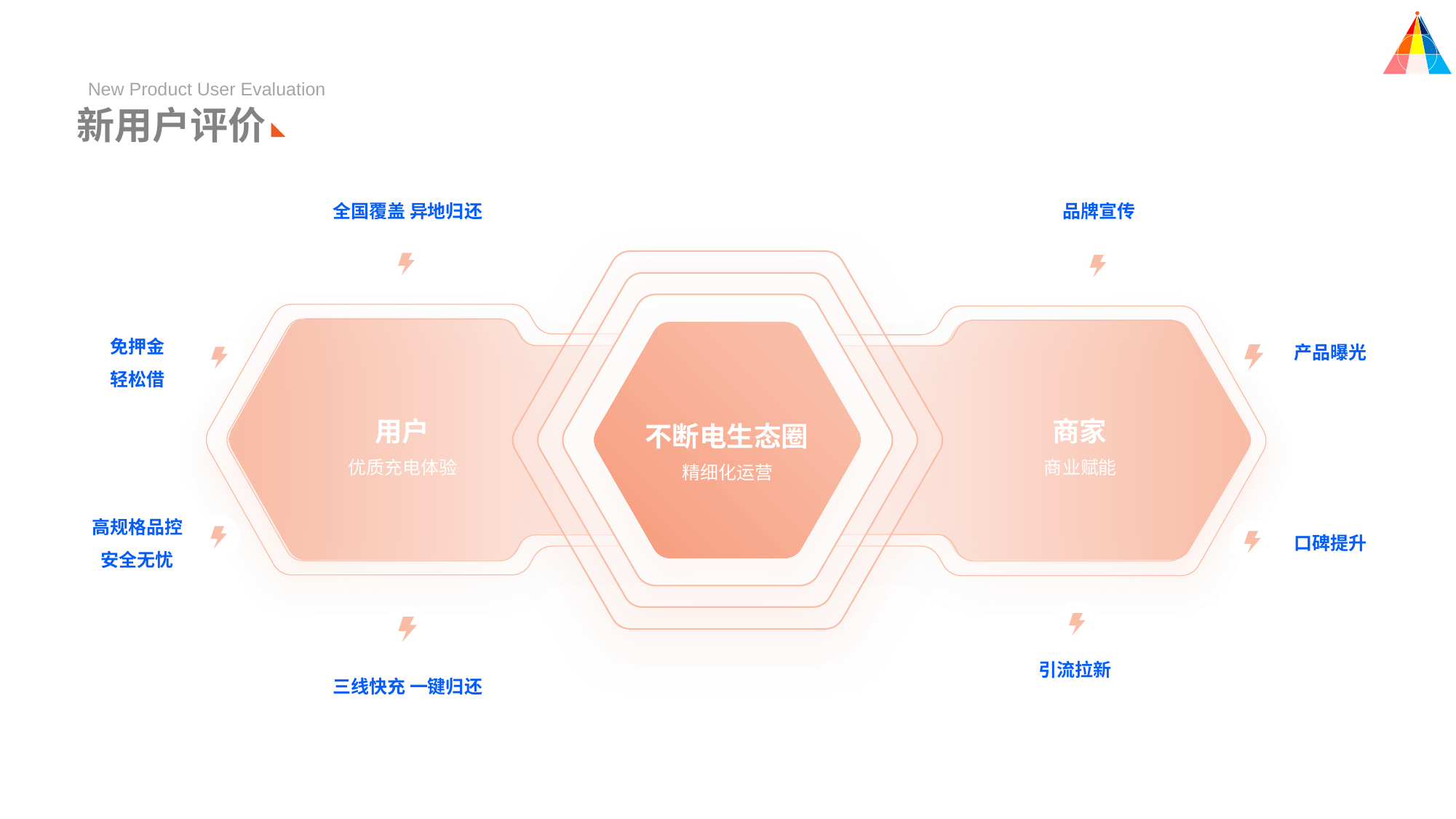

New Product User Evaluation
新用户评价

品牌宣传
全国覆盖 异地归还

免押金
轻松借

产品曝光

用户
商家
不断电生态圈
优质充电体验
商业赋能
精细化运营
高规格品控
安全无忧

口碑提升

引流拉新
三线快充 一键归还